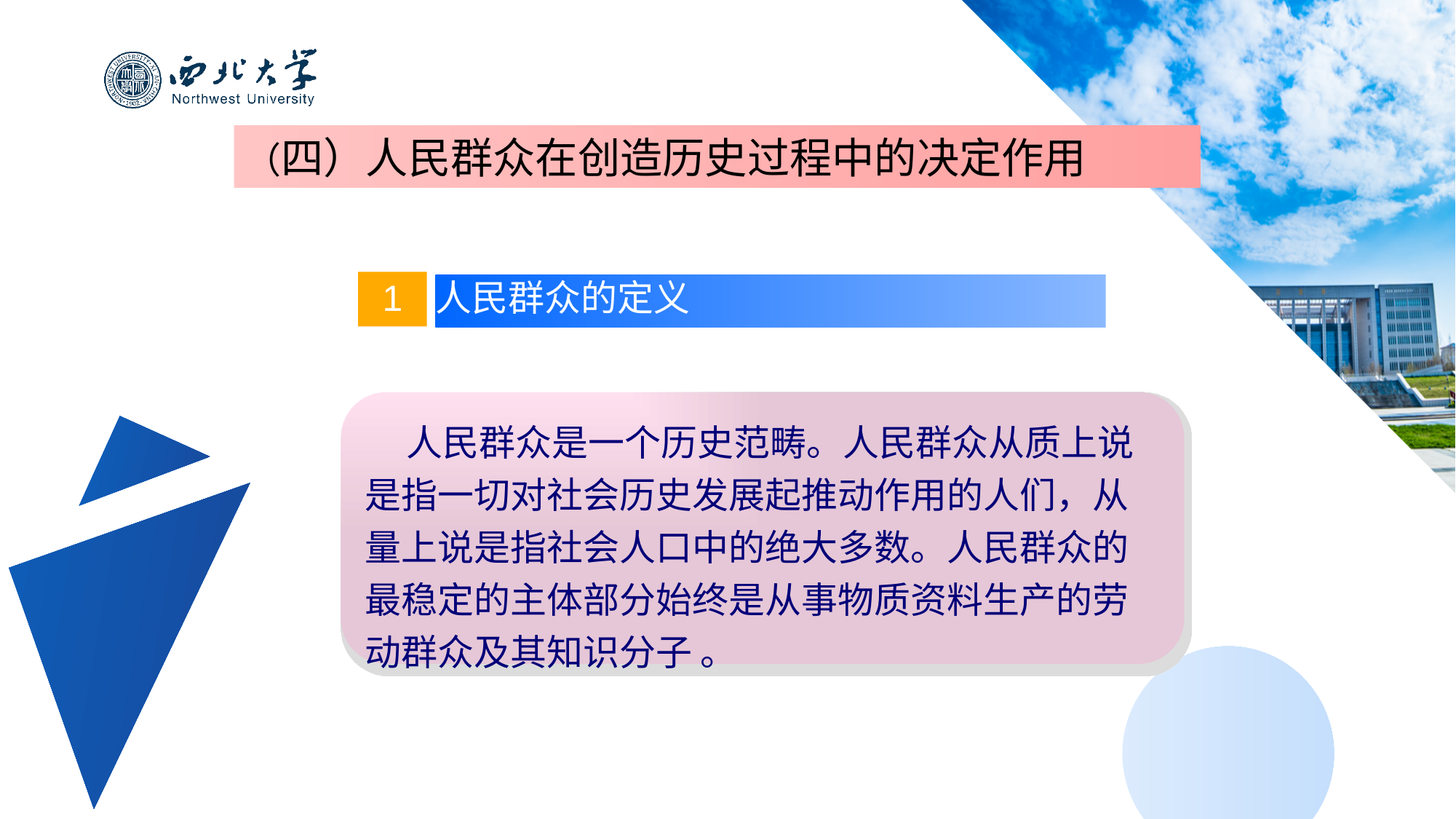

（四）人民群众在创造历史过程中的决定作用
1
人民群众的定义

    人民群众是一个历史范畴。人民群众从质上说是指一切对社会历史发展起推动作用的人们，从量上说是指社会人口中的绝大多数。人民群众的最稳定的主体部分始终是从事物质资料生产的劳动群众及其知识分子 。